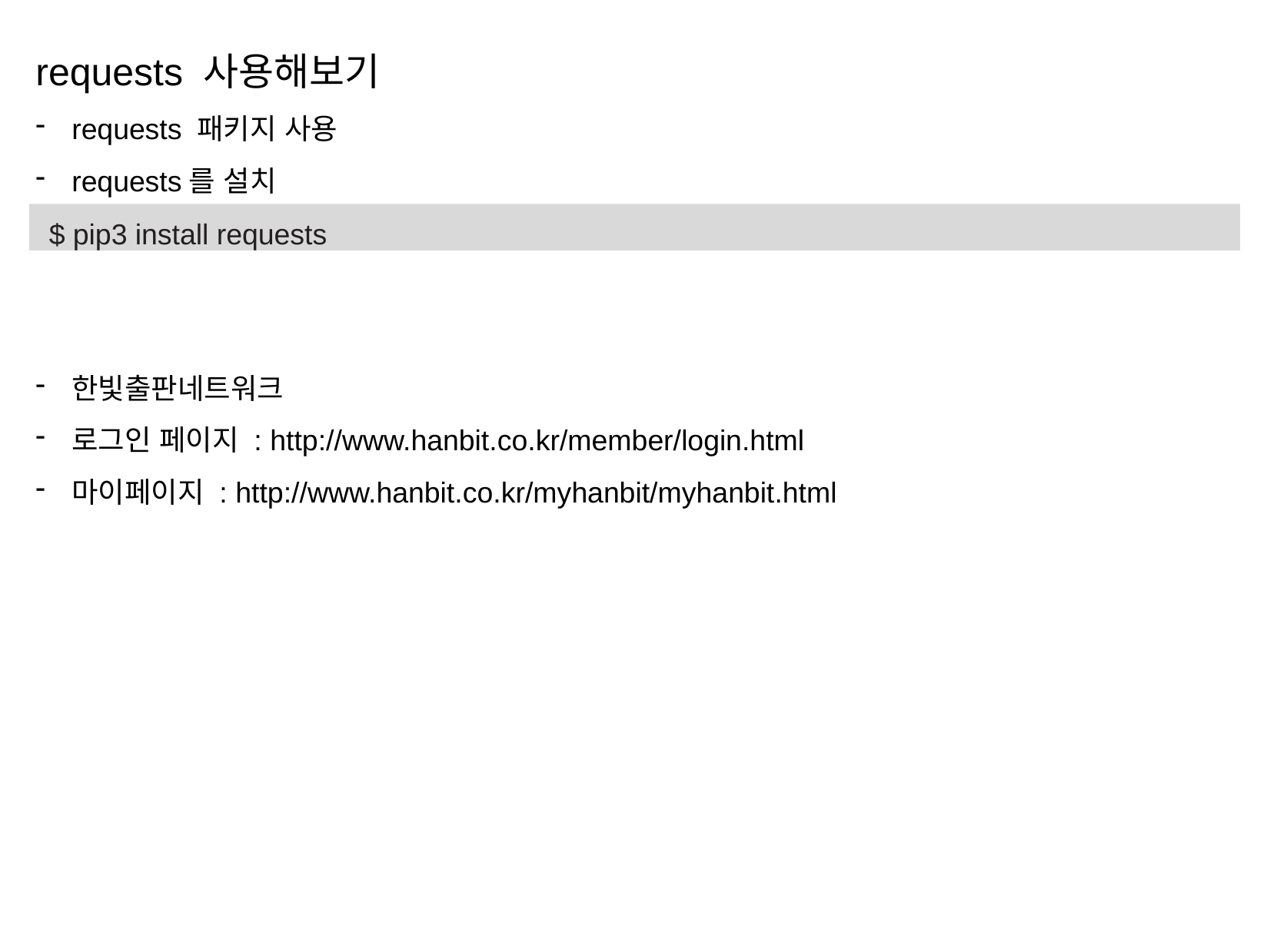

requests 사용해보기
requests 패키지 사용
requests를 설치

한빛출판네트워크
로그인 페이지 : http://www.hanbit.co.kr/member/login.html
마이페이지 : http://www.hanbit.co.kr/myhanbit/myhanbit.html

$ pip3 install requests